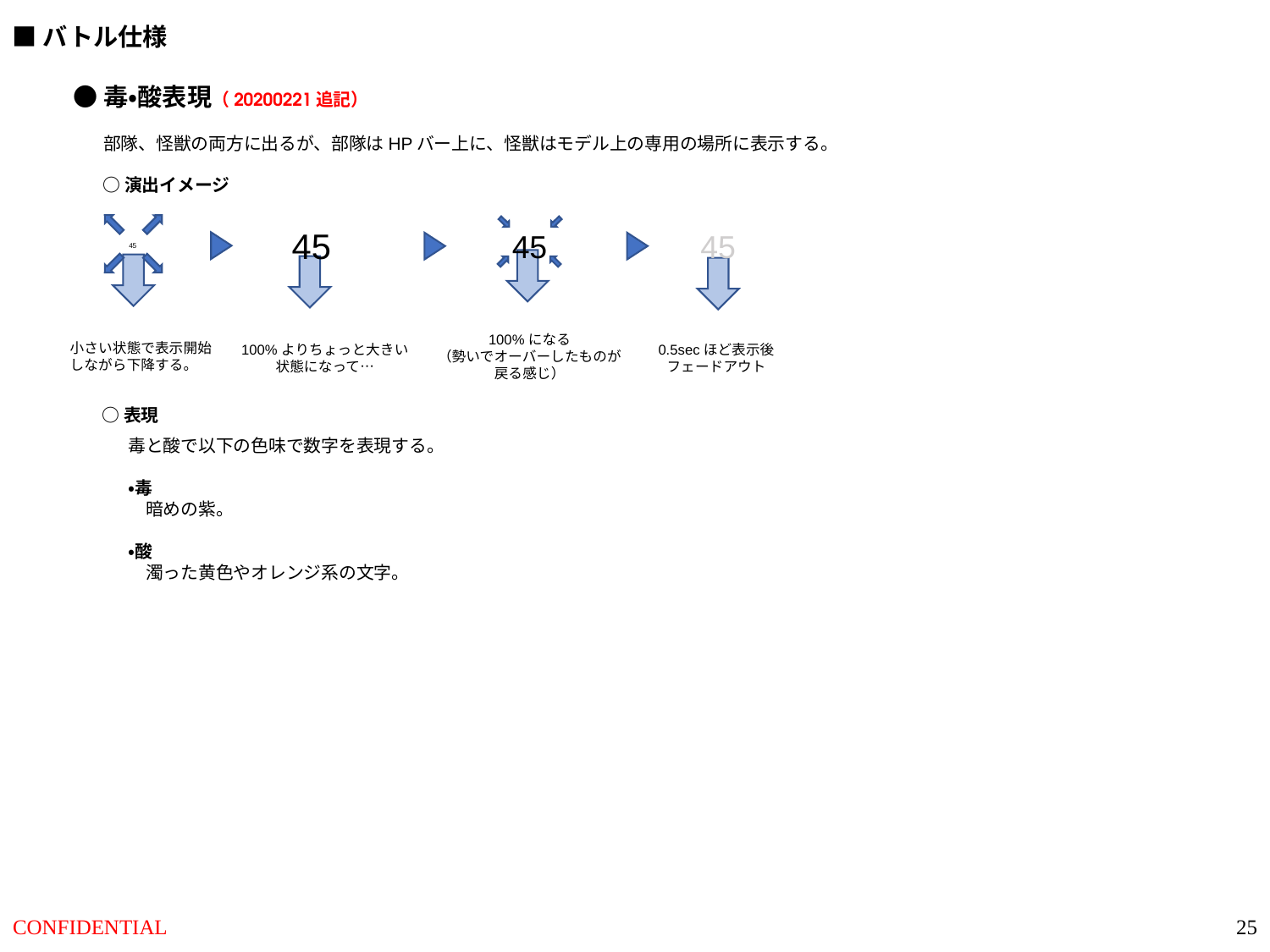

■バトル仕様
●毒・酸表現（20200221追記）
部隊、怪獣の両方に出るが、部隊はHPバー上に、怪獣はモデル上の専用の場所に表示する。
○演出イメージ

45

45

45

45

100%になる
（勢いでオーバーしたものが
戻る感じ）
小さい状態で表示開始
しながら下降する。
100%よりちょっと大きい
状態になって…
0.5secほど表示後
フェードアウト
○表現
毒と酸で以下の色味で数字を表現する。

・毒
　暗めの紫。

・酸
　濁った黄色やオレンジ系の文字。

25
CONFIDENTIAL